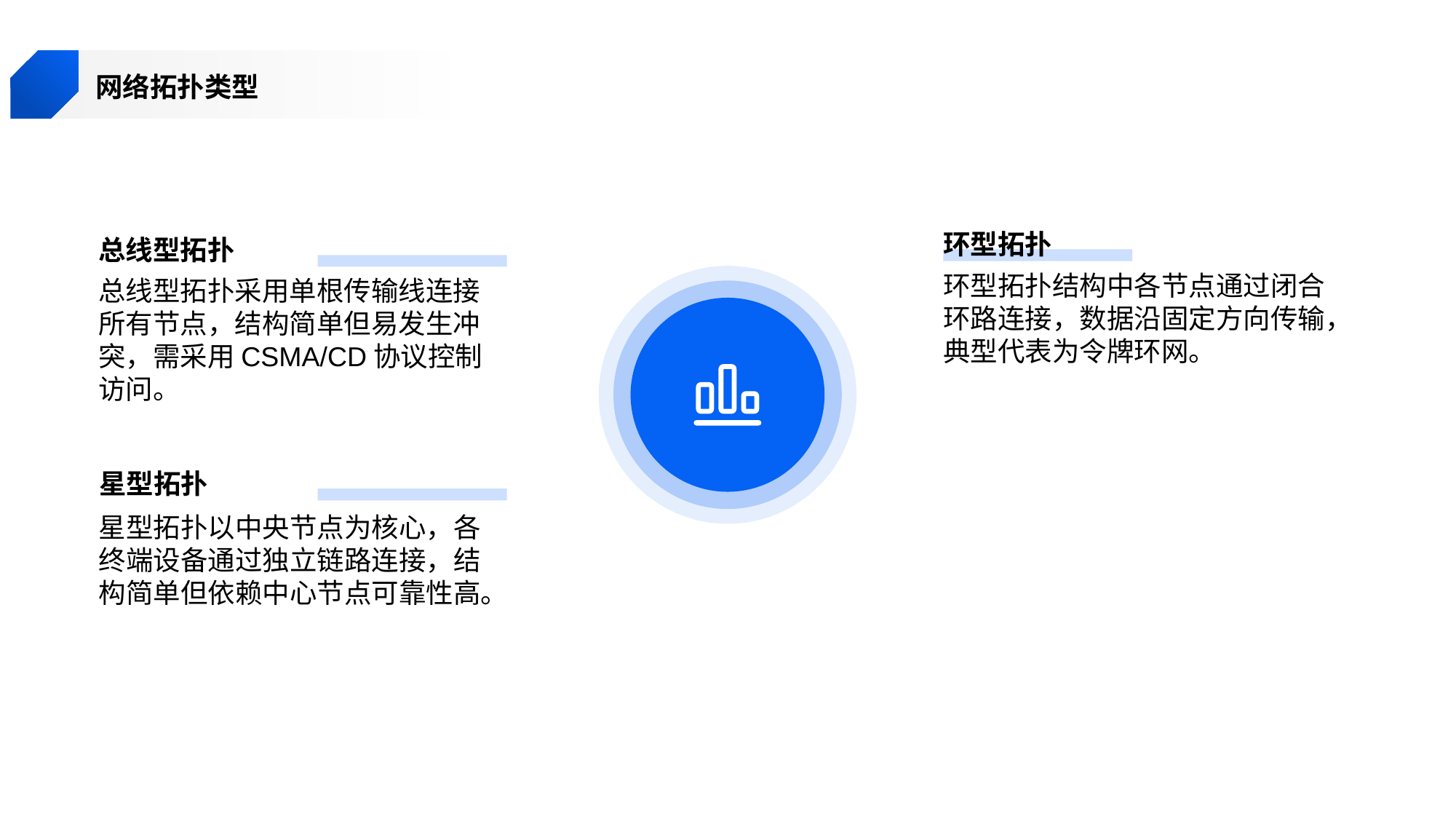

网络拓扑类型
环型拓扑
总线型拓扑

环型拓扑结构中各节点通过闭合环路连接，数据沿固定方向传输，典型代表为令牌环网。
总线型拓扑采用单根传输线连接所有节点，结构简单但易发生冲突，需采用CSMA/CD协议控制访问。

星型拓扑

星型拓扑以中央节点为核心，各终端设备通过独立链路连接，结构简单但依赖中心节点可靠性高。